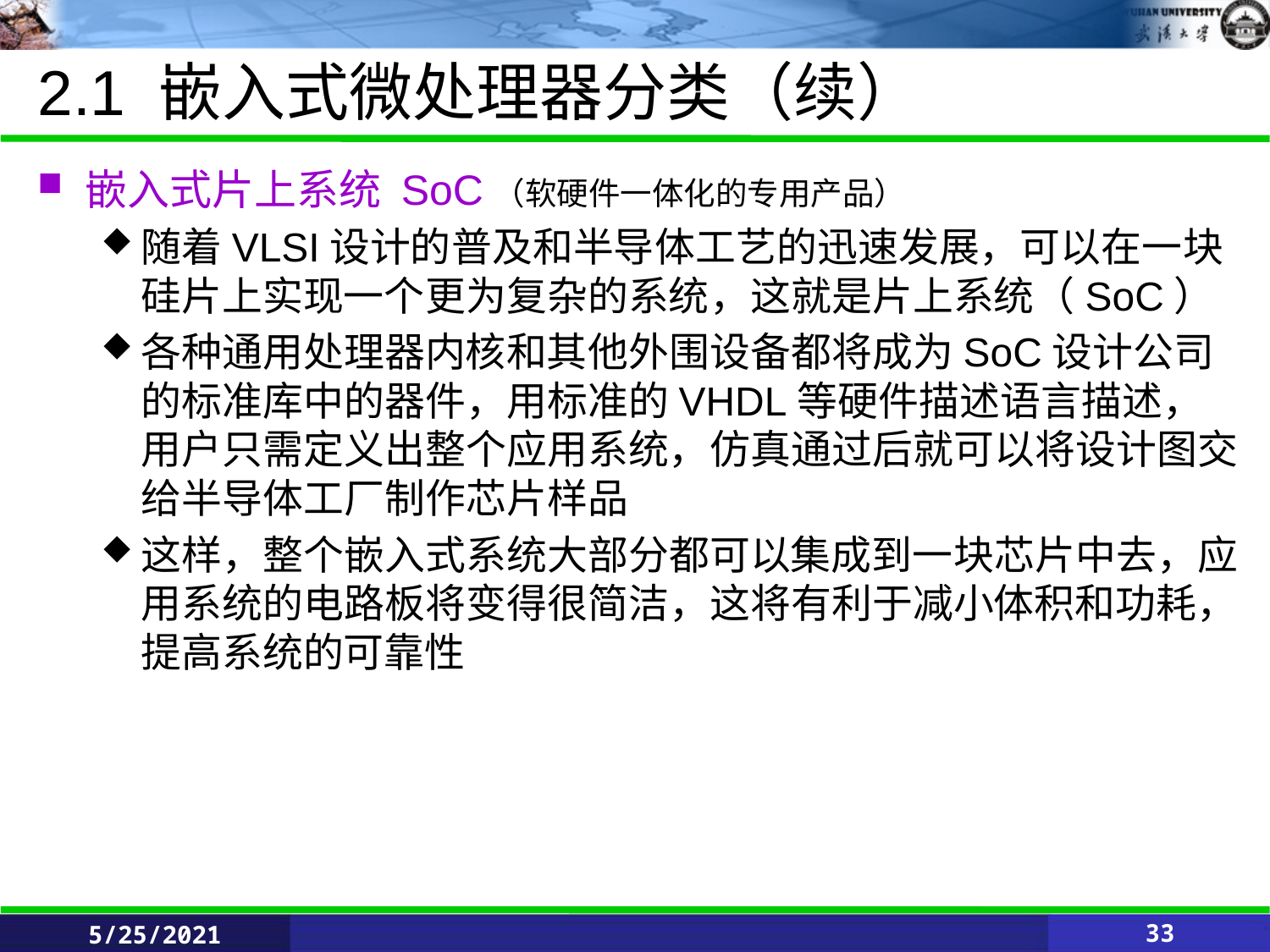

# 2.1 嵌入式微处理器分类（续）
嵌入式片上系统 SoC（软硬件一体化的专用产品）
随着VLSI设计的普及和半导体工艺的迅速发展，可以在一块硅片上实现一个更为复杂的系统，这就是片上系统（SoC）
各种通用处理器内核和其他外围设备都将成为SoC设计公司的标准库中的器件，用标准的VHDL等硬件描述语言描述，用户只需定义出整个应用系统，仿真通过后就可以将设计图交给半导体工厂制作芯片样品
这样，整个嵌入式系统大部分都可以集成到一块芯片中去，应用系统的电路板将变得很简洁，这将有利于减小体积和功耗，提高系统的可靠性
5/25/2021

33